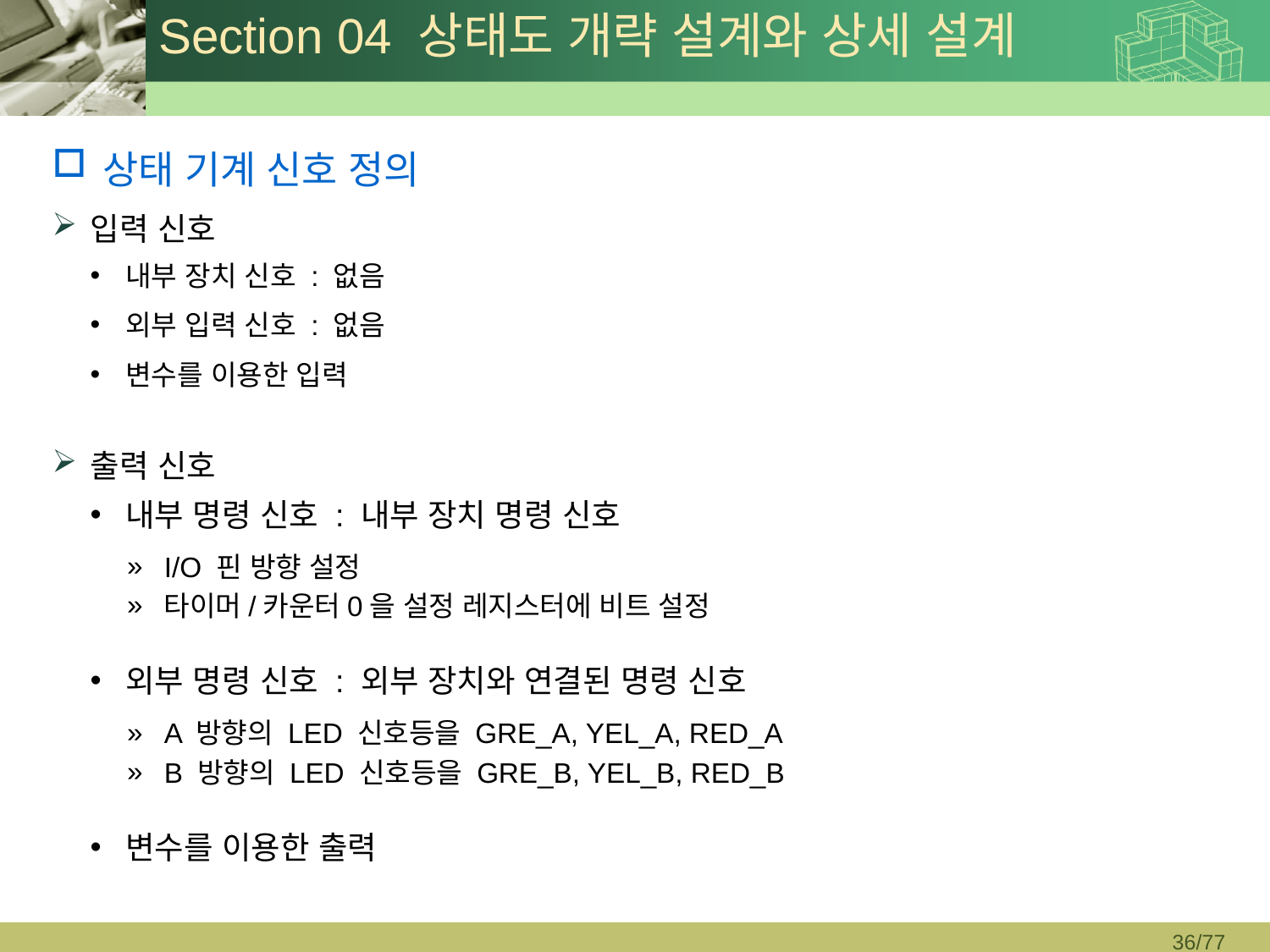

# Section 04 상태도 개략 설계와 상세 설계
상태 기계 신호 정의
입력 신호
내부 장치 신호 : 없음
외부 입력 신호 : 없음
변수를 이용한 입력
출력 신호
내부 명령 신호 : 내부 장치 명령 신호
I/O 핀 방향 설정
타이머/카운터0을 설정 레지스터에 비트 설정
외부 명령 신호 : 외부 장치와 연결된 명령 신호
A 방향의 LED 신호등을 GRE_A, YEL_A, RED_A
B 방향의 LED 신호등을 GRE_B, YEL_B, RED_B
변수를 이용한 출력